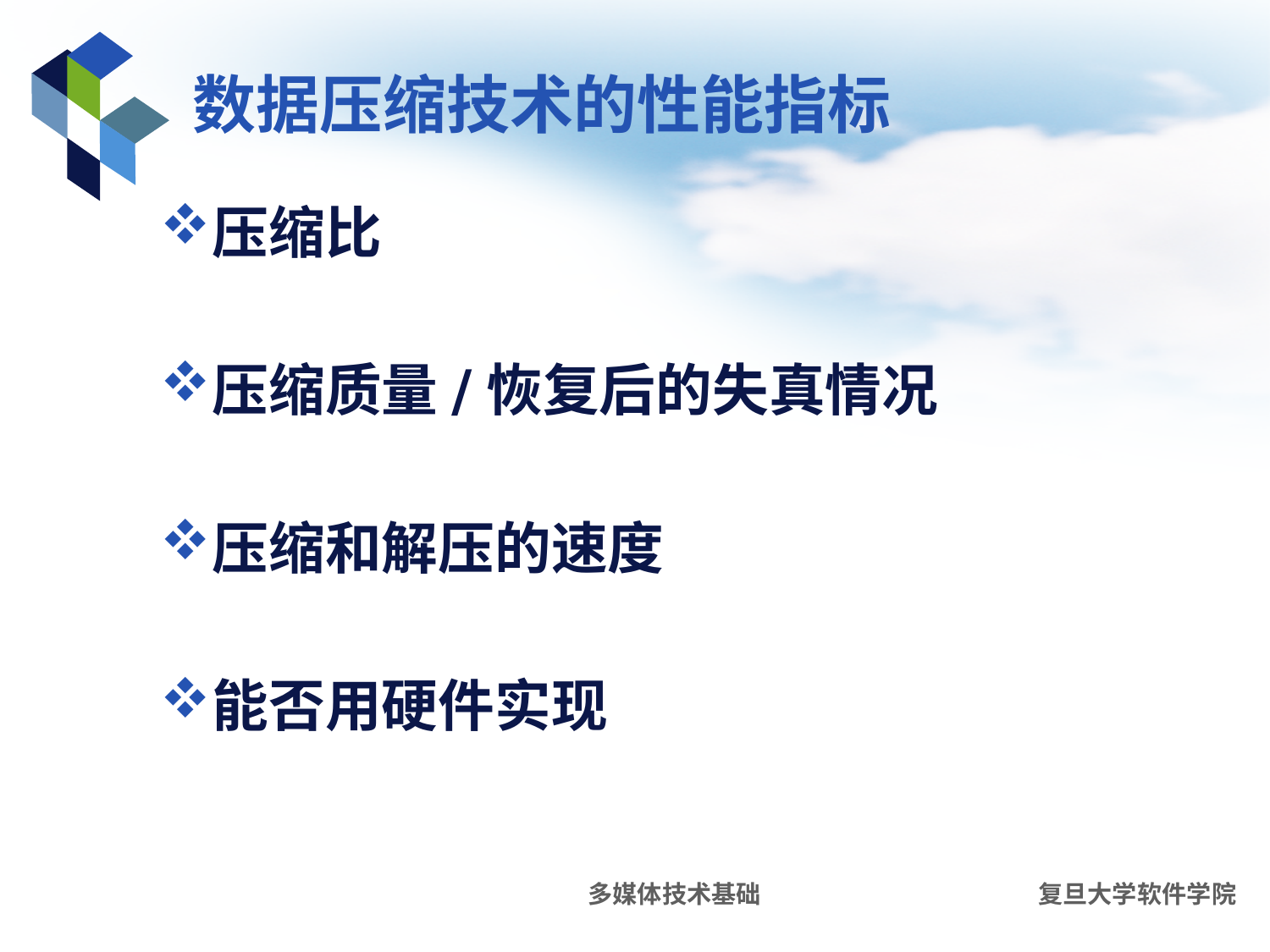

# 数据压缩技术的性能指标
压缩比

压缩质量/恢复后的失真情况

压缩和解压的速度

能否用硬件实现
多媒体技术基础